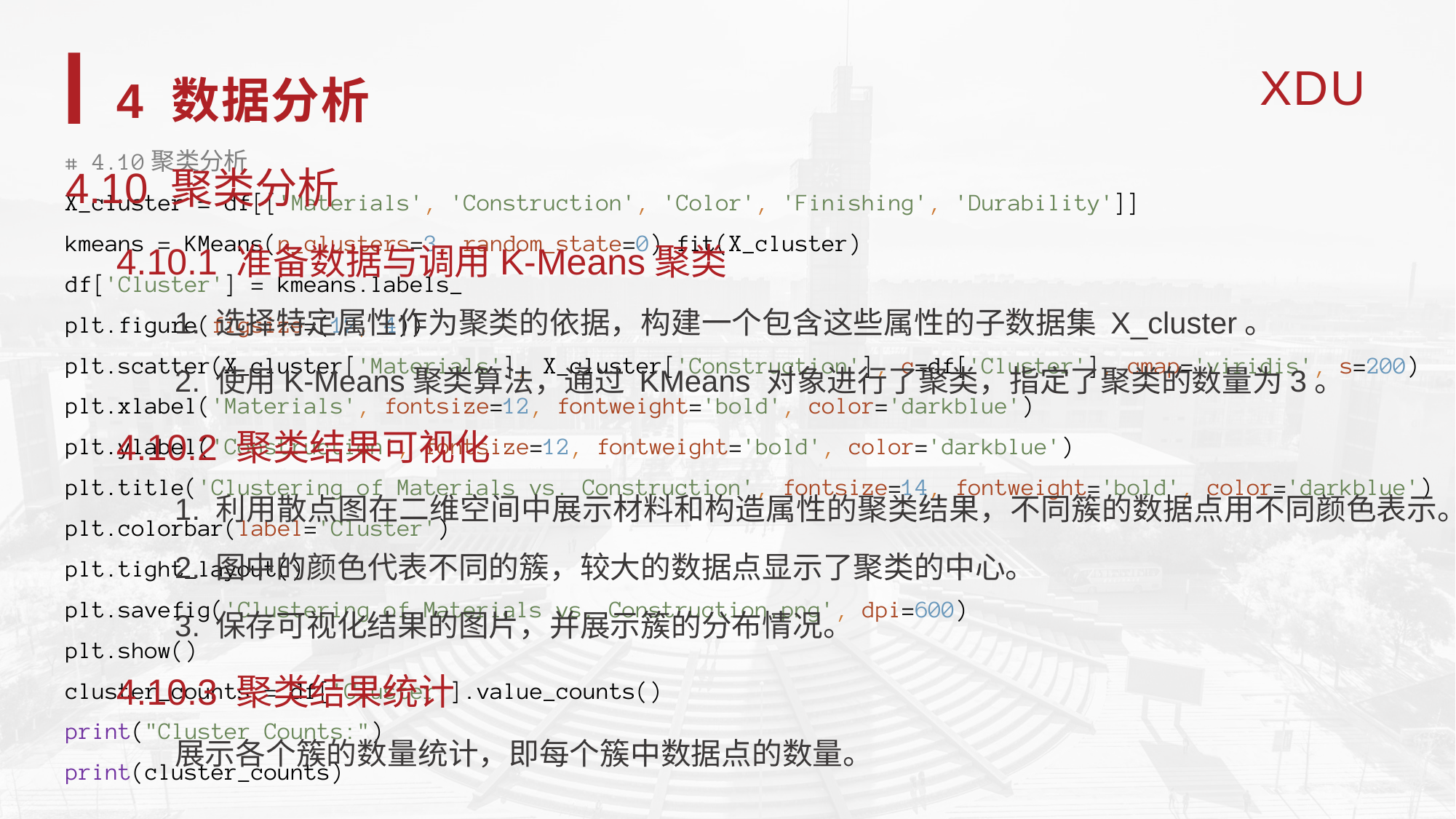

4 数据分析
4.10 聚类分析
     4.10.1 准备数据与调用K-Means聚类
	1. 选择特定属性作为聚类的依据，构建一个包含这些属性的子数据集 X_cluster。
	2. 使用K-Means聚类算法，通过 KMeans 对象进行了聚类，指定了聚类的数量为3。
     4.10.2 聚类结果可视化
	1. 利用散点图在二维空间中展示材料和构造属性的聚类结果，不同簇的数据点用不同颜色表示。
	2. 图中的颜色代表不同的簇，较大的数据点显示了聚类的中心。
	3. 保存可视化结果的图片，并展示簇的分布情况。
     4.10.3 聚类结果统计
	展示各个簇的数量统计，即每个簇中数据点的数量。
# 4.10聚类分析 X_cluster = df[['Materials', 'Construction', 'Color', 'Finishing', 'Durability']] kmeans = KMeans(n_clusters=3, random_state=0).fit(X_cluster) df['Cluster'] = kmeans.labels_ plt.figure(figsize=(12, 4)) plt.scatter(X_cluster['Materials'], X_cluster['Construction'], c=df['Cluster'], cmap='viridis', s=200) plt.xlabel('Materials', fontsize=12, fontweight='bold', color='darkblue') plt.ylabel('Construction', fontsize=12, fontweight='bold', color='darkblue') plt.title('Clustering of Materials vs. Construction', fontsize=14, fontweight='bold', color='darkblue') plt.colorbar(label='Cluster') plt.tight_layout() plt.savefig('Clustering of Materials vs. Construction.png', dpi=600) plt.show() cluster_counts = df['Cluster'].value_counts() print("Cluster Counts:") print(cluster_counts)